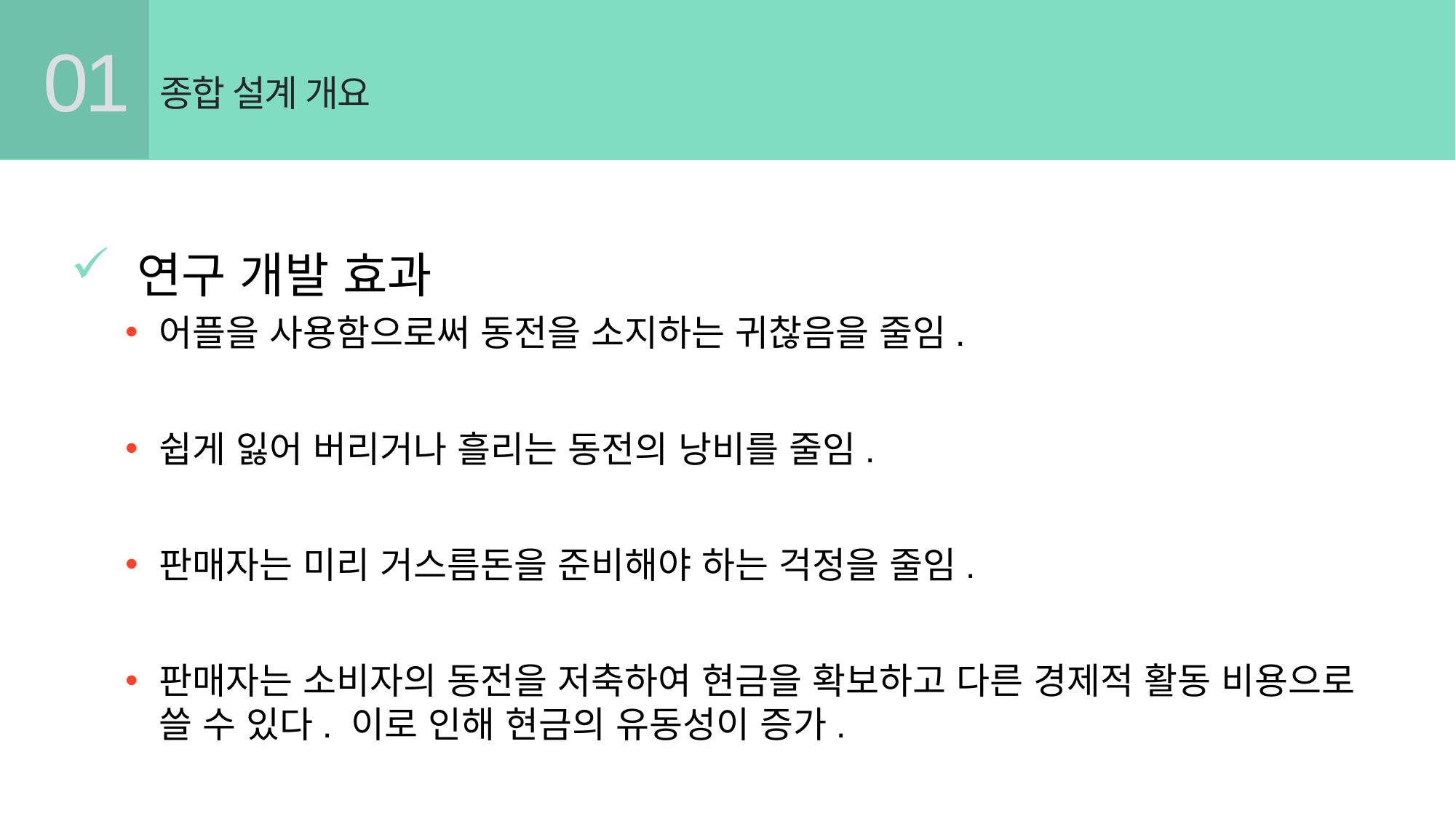

01
종합 설계 개요

 연구 개발 효과
어플을 사용함으로써 동전을 소지하는 귀찮음을 줄임.

쉽게 잃어 버리거나 흘리는 동전의 낭비를 줄임.

판매자는 미리 거스름돈을 준비해야 하는 걱정을 줄임.

판매자는 소비자의 동전을 저축하여 현금을 확보하고 다른 경제적 활동 비용으로 쓸 수 있다. 이로 인해 현금의 유동성이 증가.